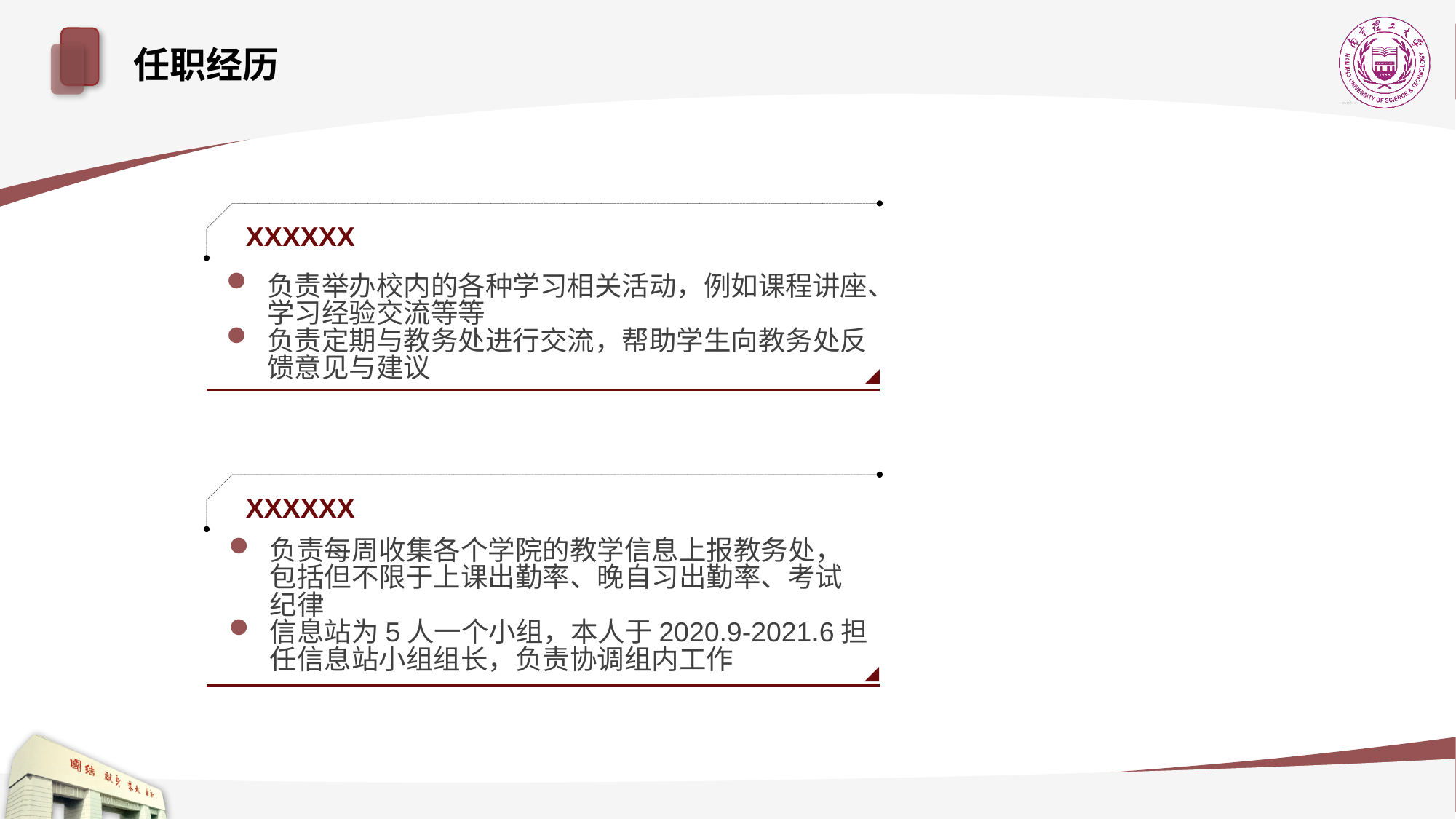

任职经历

XXXXXX
负责举办校内的各种学习相关活动，例如课程讲座、学习经验交流等等
负责定期与教务处进行交流，帮助学生向教务处反馈意见与建议

XXXXXX
负责每周收集各个学院的教学信息上报教务处，包括但不限于上课出勤率、晚自习出勤率、考试纪律
信息站为5人一个小组，本人于2020.9-2021.6担任信息站小组组长，负责协调组内工作